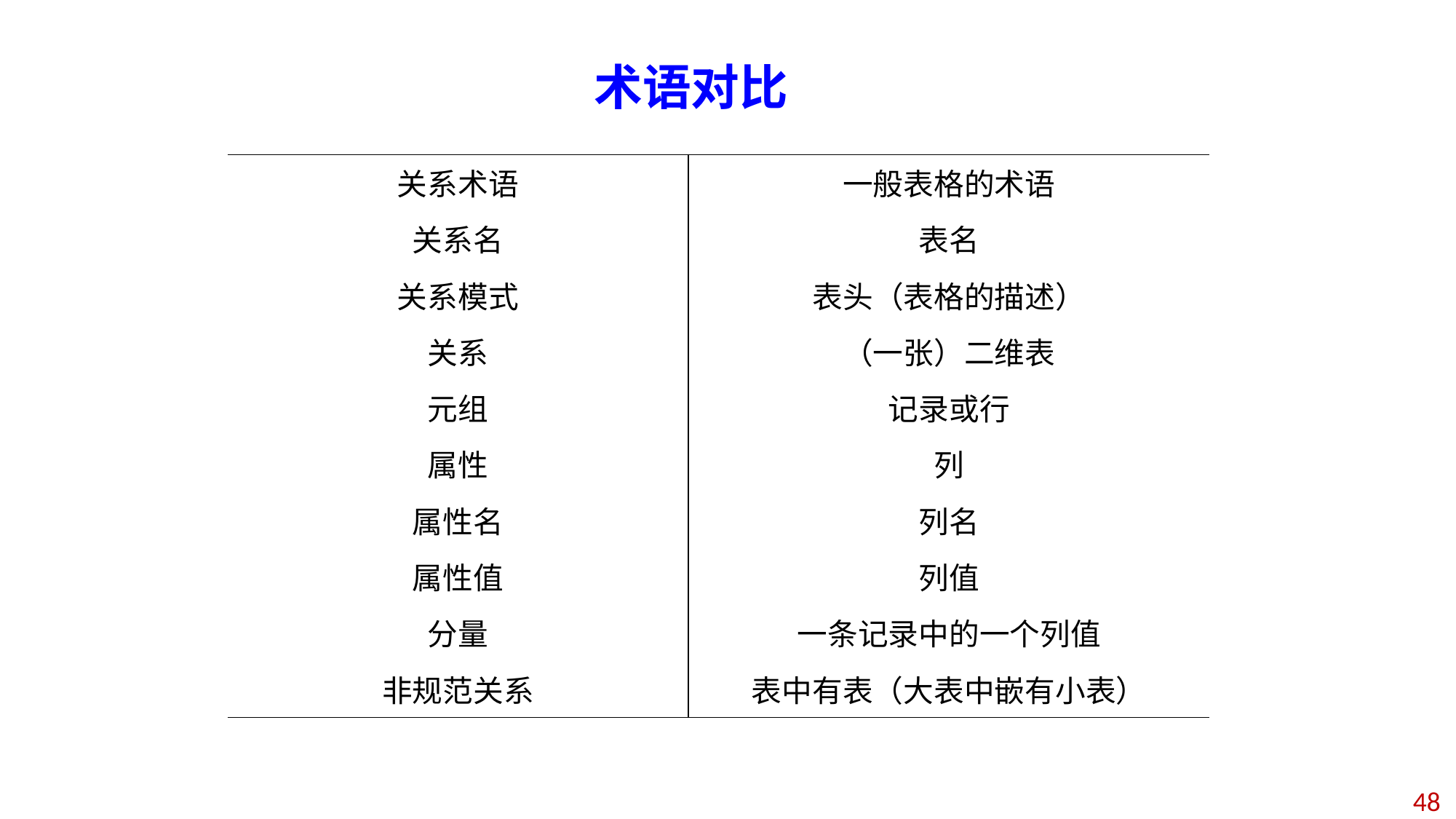

术语对比
| 关系术语 | 一般表格的术语 |
| --- | --- |
| 关系名 | 表名 |
| 关系模式 | 表头（表格的描述） |
| 关系 | （一张）二维表 |
| 元组 | 记录或行 |
| 属性 | 列 |
| 属性名 | 列名 |
| 属性值 | 列值 |
| 分量 | 一条记录中的一个列值 |
| 非规范关系 | 表中有表（大表中嵌有小表） |
48